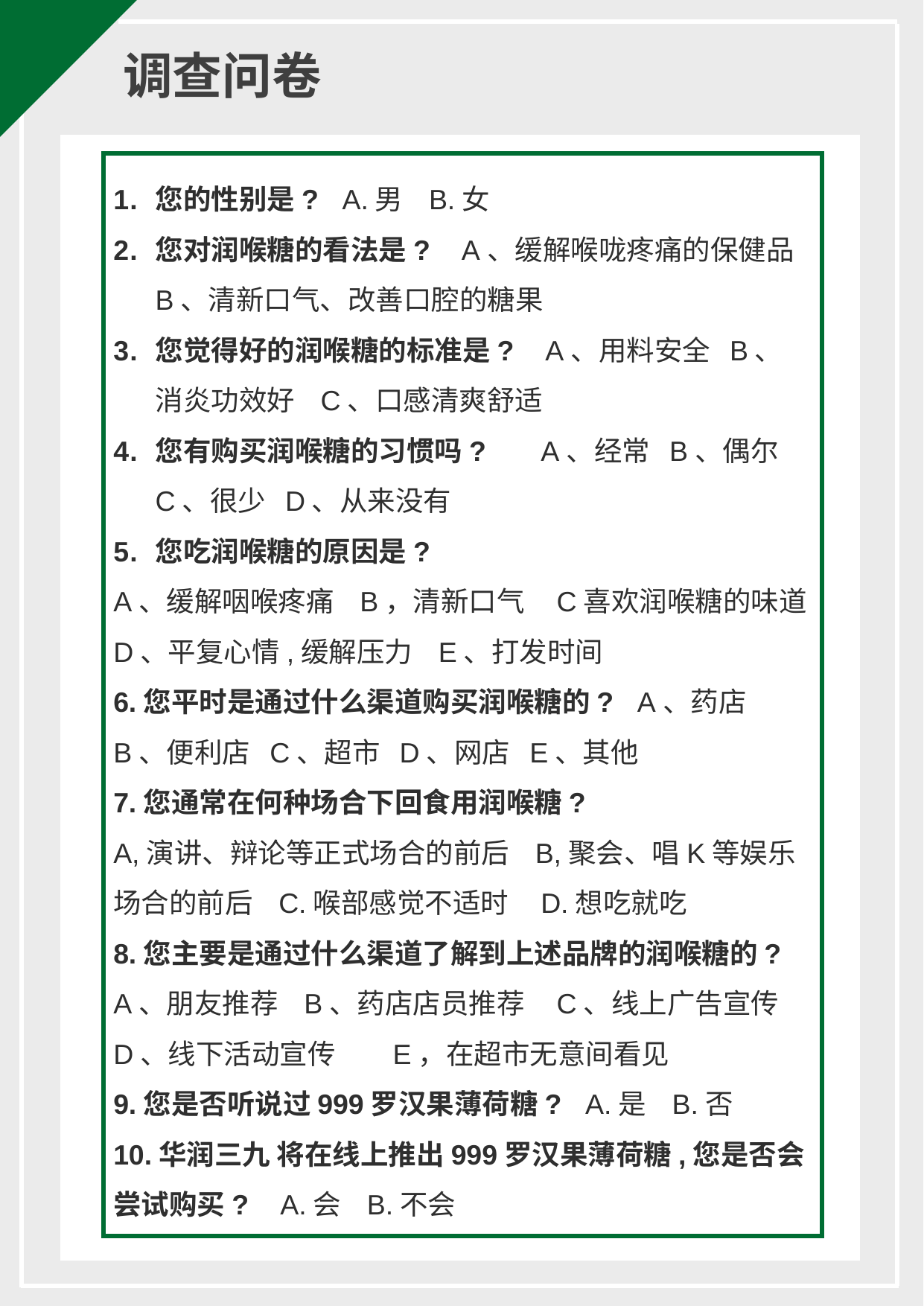

调查问卷

您的性别是?   A.男   B.女
您对润喉糖的看法是?    A、缓解喉咙疼痛的保健品   B、清新口气、改善口腔的糖果
您觉得好的润喉糖的标准是?    A、用料安全  B、消炎功效好   C、口感清爽舒适
您有购买润喉糖的习惯吗?       A、经常  B、偶尔  C、很少  D、从来没有
您吃润喉糖的原因是?
A、缓解咽喉疼痛   B，清新口气    C喜欢润喉糖的味道
D、平复心情,缓解压力   E、打发时间
6.您平时是通过什么渠道购买润喉糖的?   A、药店
B、便利店  C、超市  D、网店  E、其他
7.您通常在何种场合下回食用润喉糖?
A,演讲、辩论等正式场合的前后   B,聚会、唱K等娱乐场合的前后   C.喉部感觉不适时    D.想吃就吃
8.您主要是通过什么渠道了解到上述品牌的润喉糖的?
A、朋友推荐   B、药店店员推荐    C、线上广告宣传     D、线下活动宣传        E，在超市无意间看见
9.您是否听说过999罗汉果薄荷糖?   A.是   B.否
10.华润三九 将在线上推出999罗汉果薄荷糖,您是否会尝试购买?    A.会   B.不会